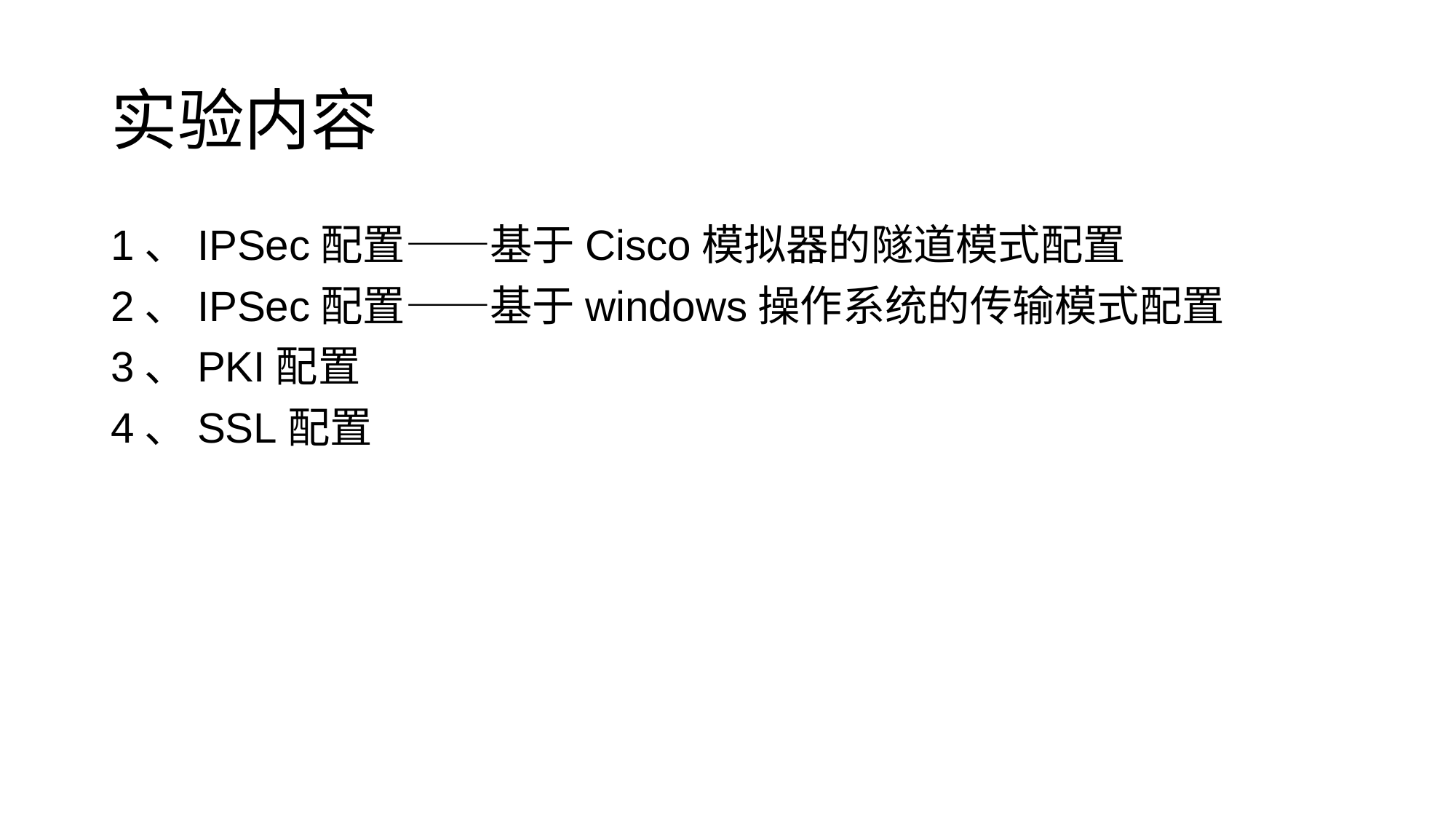

# 实验内容
1、IPSec配置——基于Cisco模拟器的隧道模式配置
2、IPSec配置——基于windows操作系统的传输模式配置
3、PKI配置
4、SSL配置